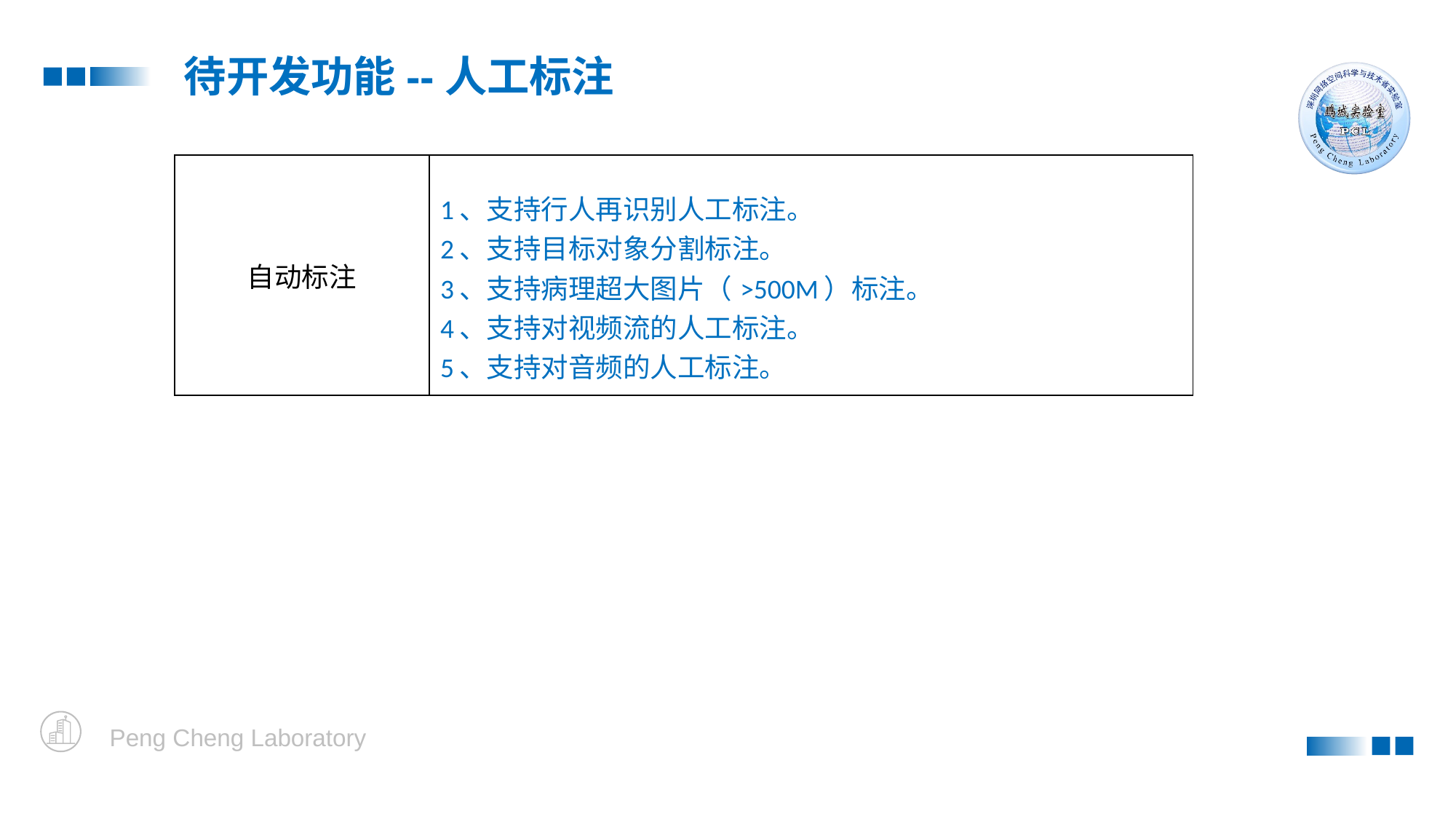

待开发功能--人工标注
| 自动标注 | 1、支持行人再识别人工标注。 2、支持目标对象分割标注。 3、支持病理超大图片（>500M）标注。 4、支持对视频流的人工标注。 5、支持对音频的人工标注。 |
| --- | --- |